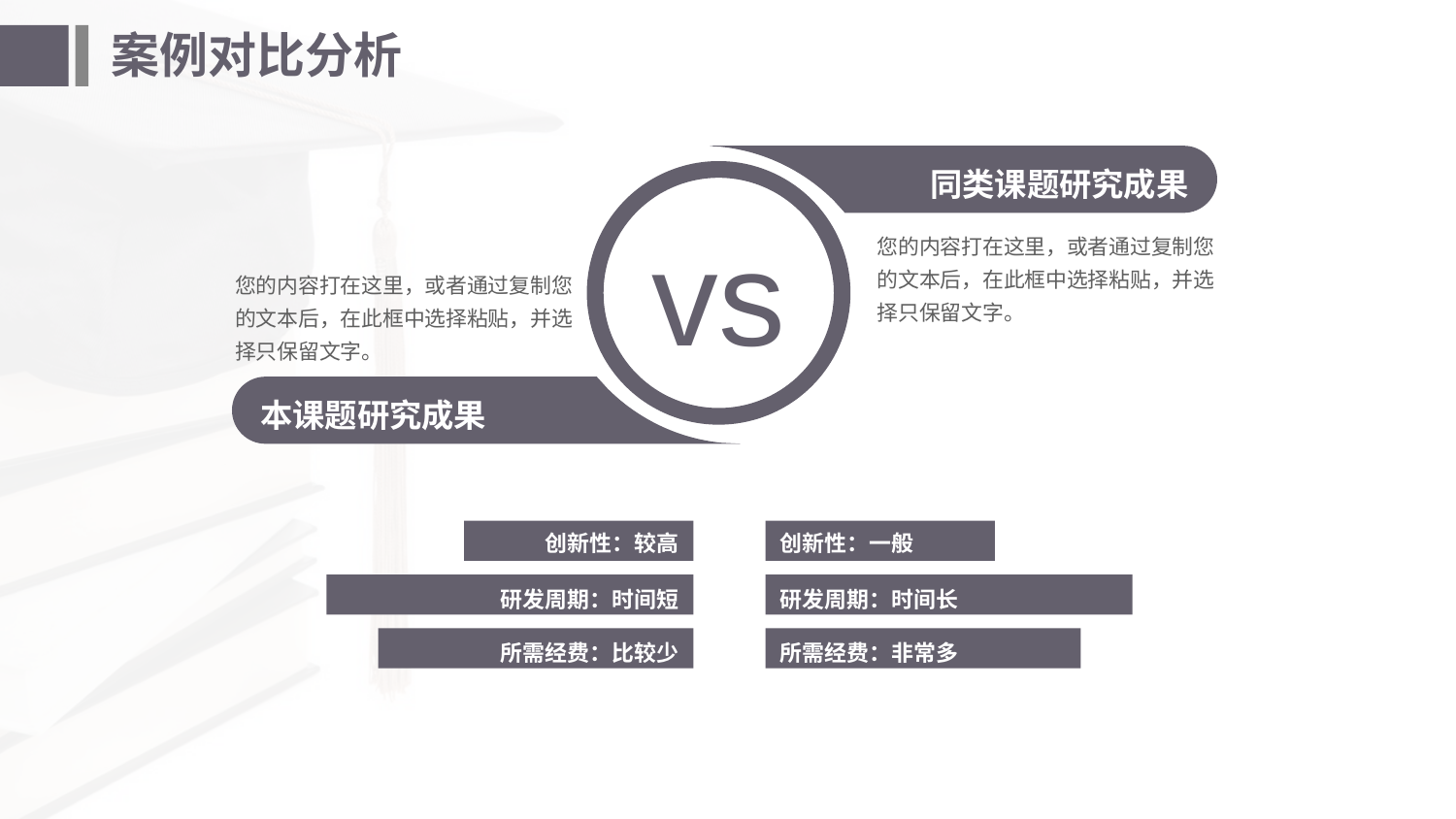

# 案例对比分析
同类课题研究成果
vs
您的内容打在这里，或者通过复制您的文本后，在此框中选择粘贴，并选择只保留文字。
您的内容打在这里，或者通过复制您的文本后，在此框中选择粘贴，并选择只保留文字。
本课题研究成果
创新性：较高

创新性：一般

研发周期：时间短

研发周期：时间长

回款数：640万
所需经费：比较少

所需经费：非常多
回款数：640万